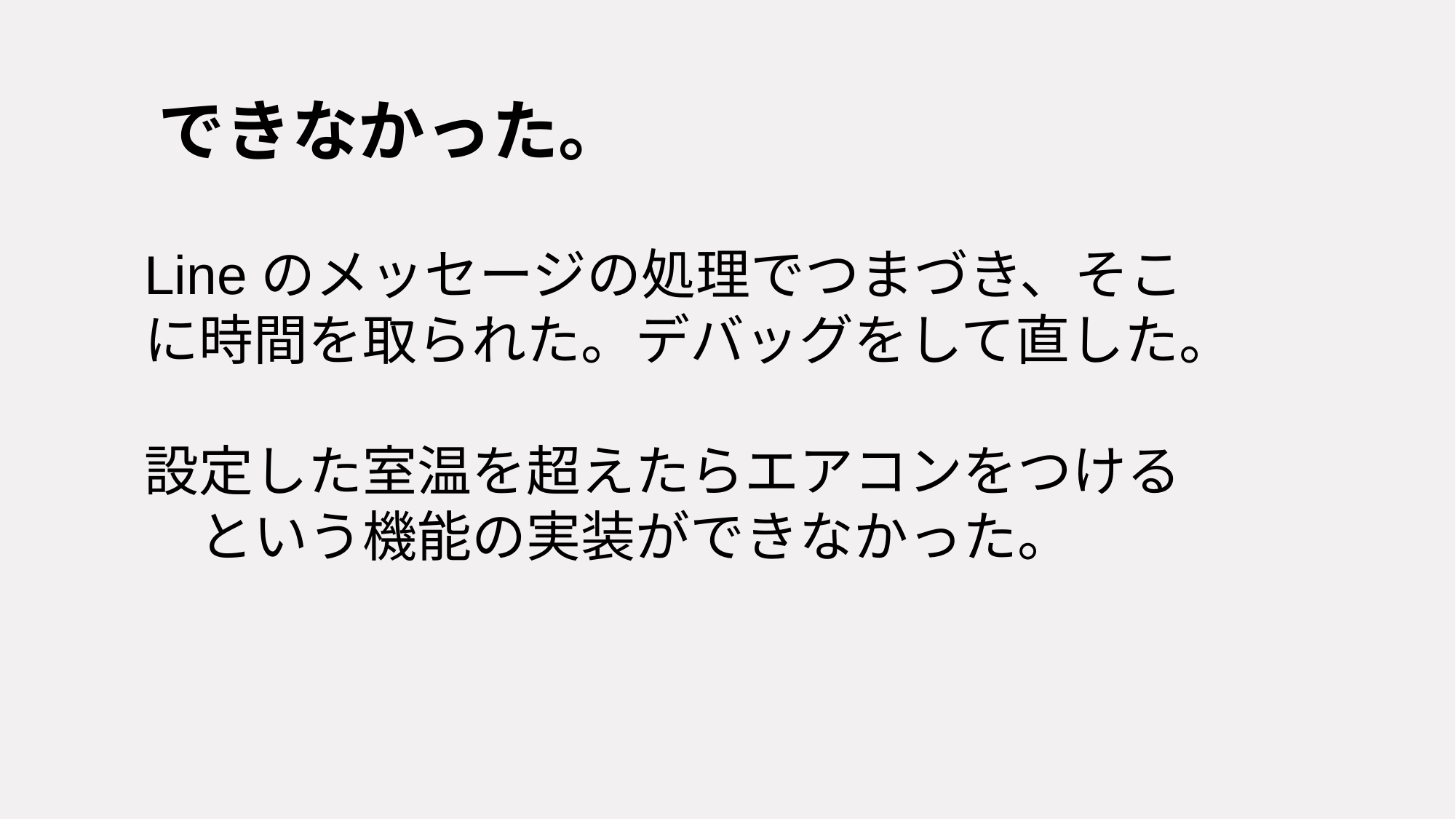

できなかった。
Lineのメッセージの処理でつまづき、そこに時間を取られた。デバッグをして直した。

設定した室温を超えたらエアコンをつける　という機能の実装ができなかった。